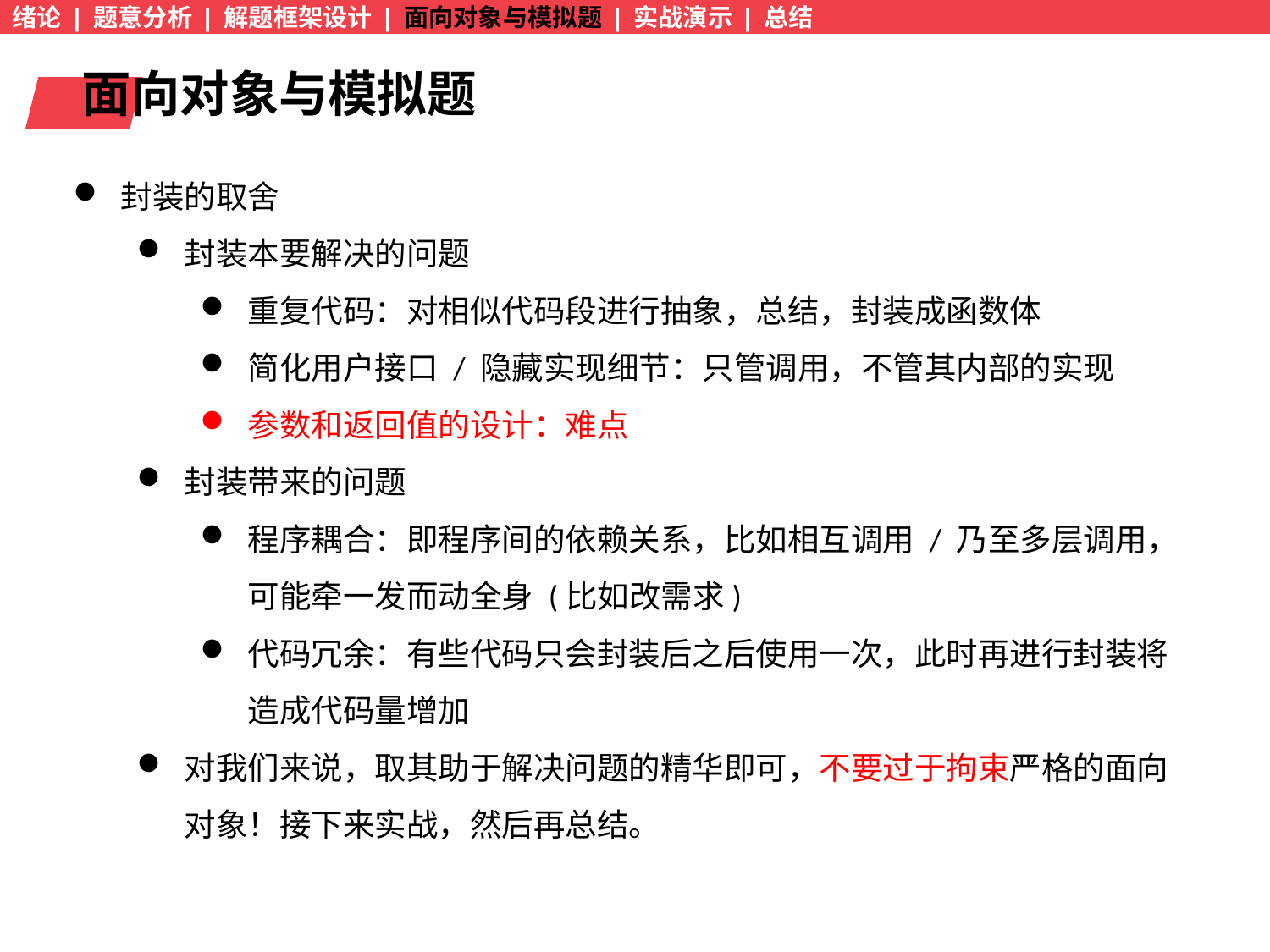

绪论 | 题意分析 | 解题框架设计 | 面向对象与模拟题 | 实战演示 | 总结
面向对象与模拟题

封装的取舍
封装本要解决的问题
重复代码：对相似代码段进行抽象，总结，封装成函数体
简化用户接口 / 隐藏实现细节：只管调用，不管其内部的实现
参数和返回值的设计：难点
封装带来的问题
程序耦合：即程序间的依赖关系，比如相互调用 / 乃至多层调用，可能牵一发而动全身 (比如改需求)
代码冗余：有些代码只会封装后之后使用一次，此时再进行封装将造成代码量增加
对我们来说，取其助于解决问题的精华即可，不要过于拘束严格的面向对象！接下来实战，然后再总结。

14